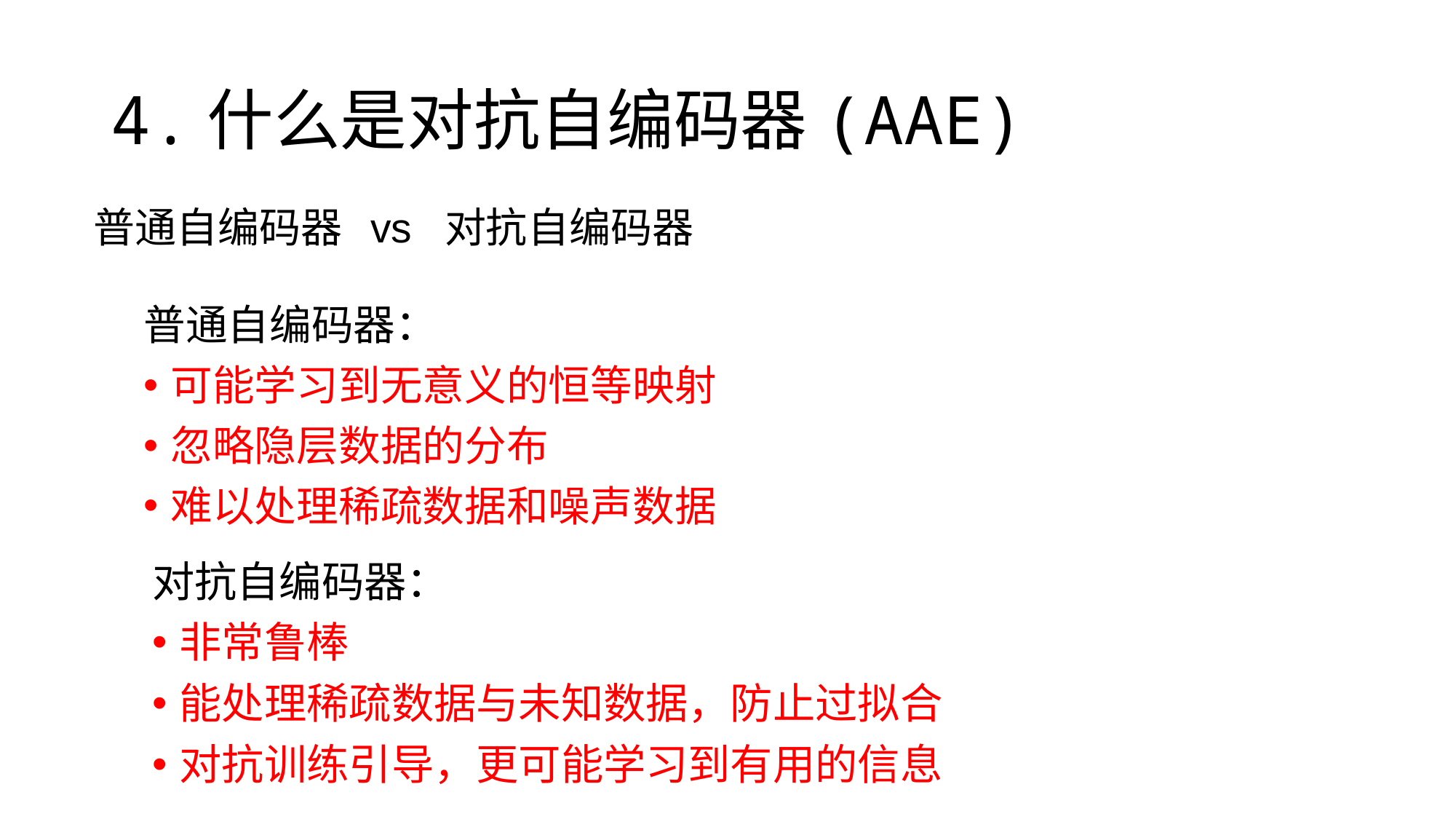

# 4.什么是对抗自编码器(AAE)
普通自编码器  vs  对抗自编码器
普通自编码器：
可能学习到无意义的恒等映射
忽略隐层数据的分布
难以处理稀疏数据和噪声数据
对抗自编码器：
非常鲁棒
能处理稀疏数据与未知数据，防止过拟合
对抗训练引导，更可能学习到有用的信息